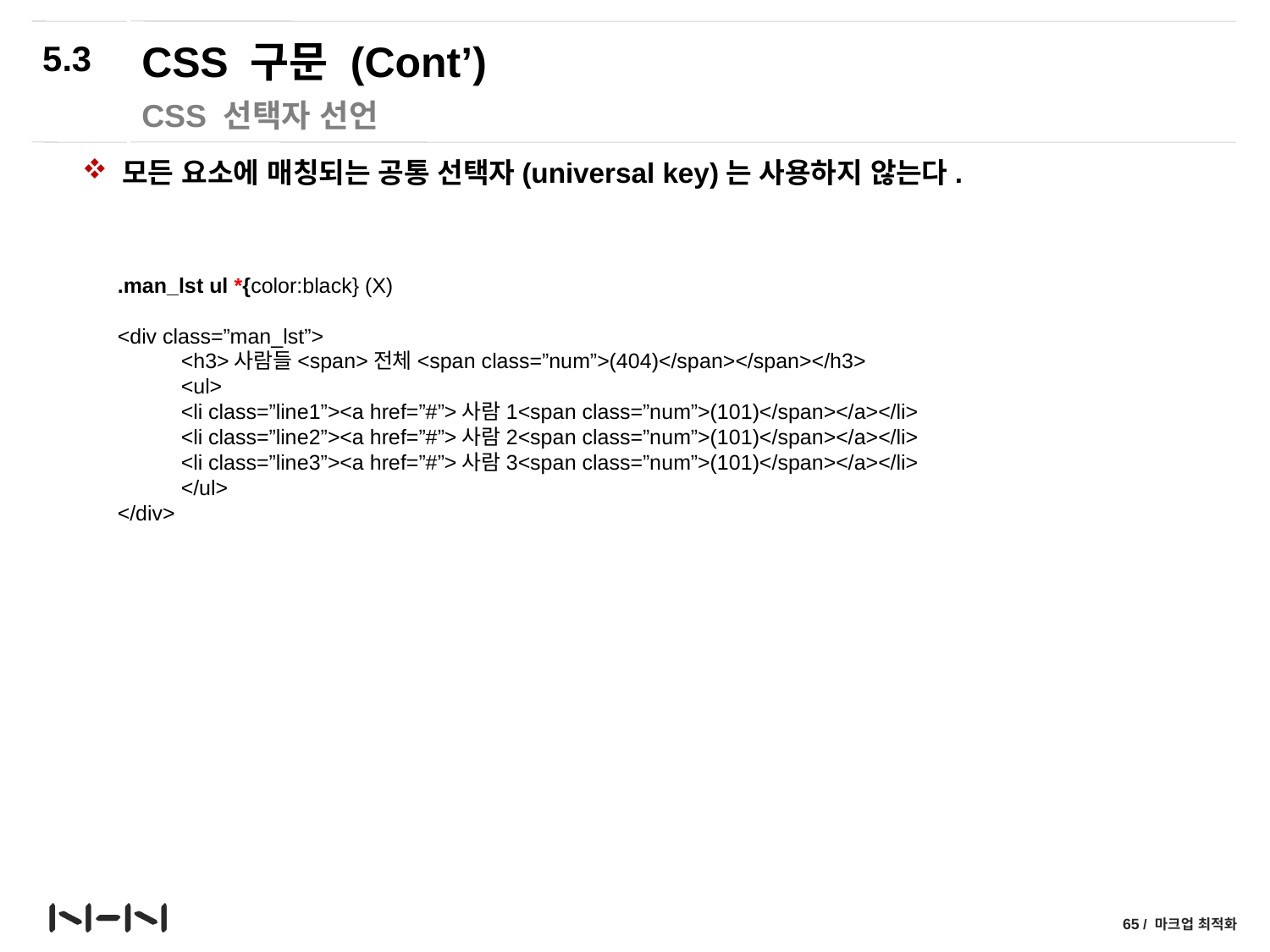

5.3
# CSS 구문 (Cont’)
CSS 선택자 선언
 모든 요소에 매칭되는 공통 선택자(universal key)는 사용하지 않는다.
.man_lst ul *{color:black} (X)

<div class=”man_lst”>
<h3>사람들<span>전체<span class=”num”>(404)</span></span></h3>
<ul>
<li class=”line1”><a href=”#”>사람1<span class=”num”>(101)</span></a></li>
<li class=”line2”><a href=”#”>사람2<span class=”num”>(101)</span></a></li>
<li class=”line3”><a href=”#”>사람3<span class=”num”>(101)</span></a></li>
</ul>
</div>